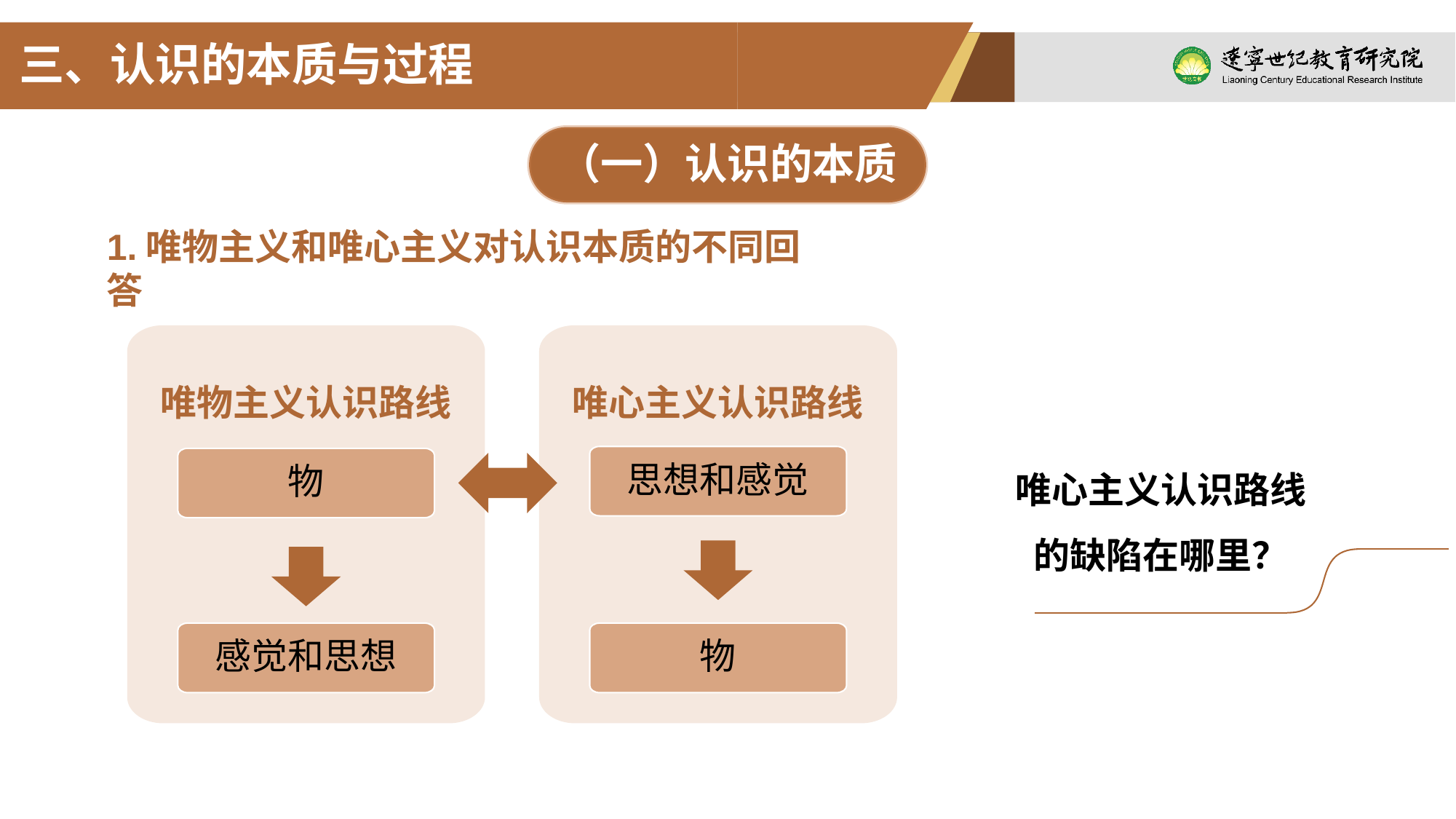

三、认识的本质与过程
（一）认识的本质
1.唯物主义和唯心主义对认识本质的不同回答
唯物主义认识路线
唯心主义认识路线
思想和感觉
物

感觉和思想
物
唯心主义认识路线的缺陷在哪里？